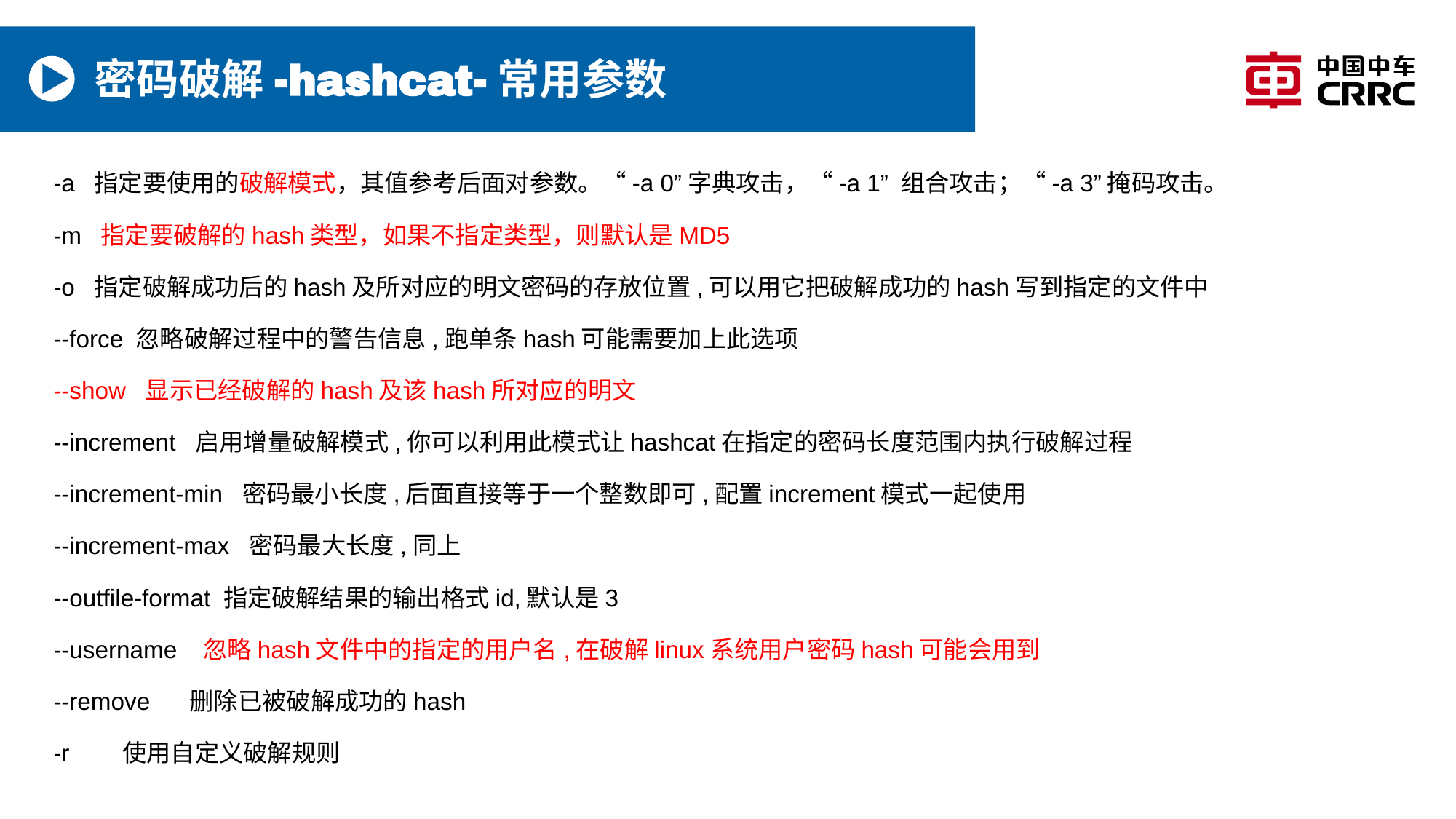

# 密码破解-hashcat-常用参数
-a  指定要使用的破解模式，其值参考后面对参数。“-a 0”字典攻击，“-a 1” 组合攻击；“-a 3”掩码攻击。
-m  指定要破解的hash类型，如果不指定类型，则默认是MD5
-o  指定破解成功后的hash及所对应的明文密码的存放位置,可以用它把破解成功的hash写到指定的文件中
--force 忽略破解过程中的警告信息,跑单条hash可能需要加上此选项
--show  显示已经破解的hash及该hash所对应的明文
--increment  启用增量破解模式,你可以利用此模式让hashcat在指定的密码长度范围内执行破解过程
--increment-min  密码最小长度,后面直接等于一个整数即可,配置increment模式一起使用
--increment-max  密码最大长度,同上
--outfile-format 指定破解结果的输出格式id,默认是3
--username   忽略hash文件中的指定的用户名,在破解linux系统用户密码hash可能会用到
--remove     删除已被破解成功的hash
-r       使用自定义破解规则
44